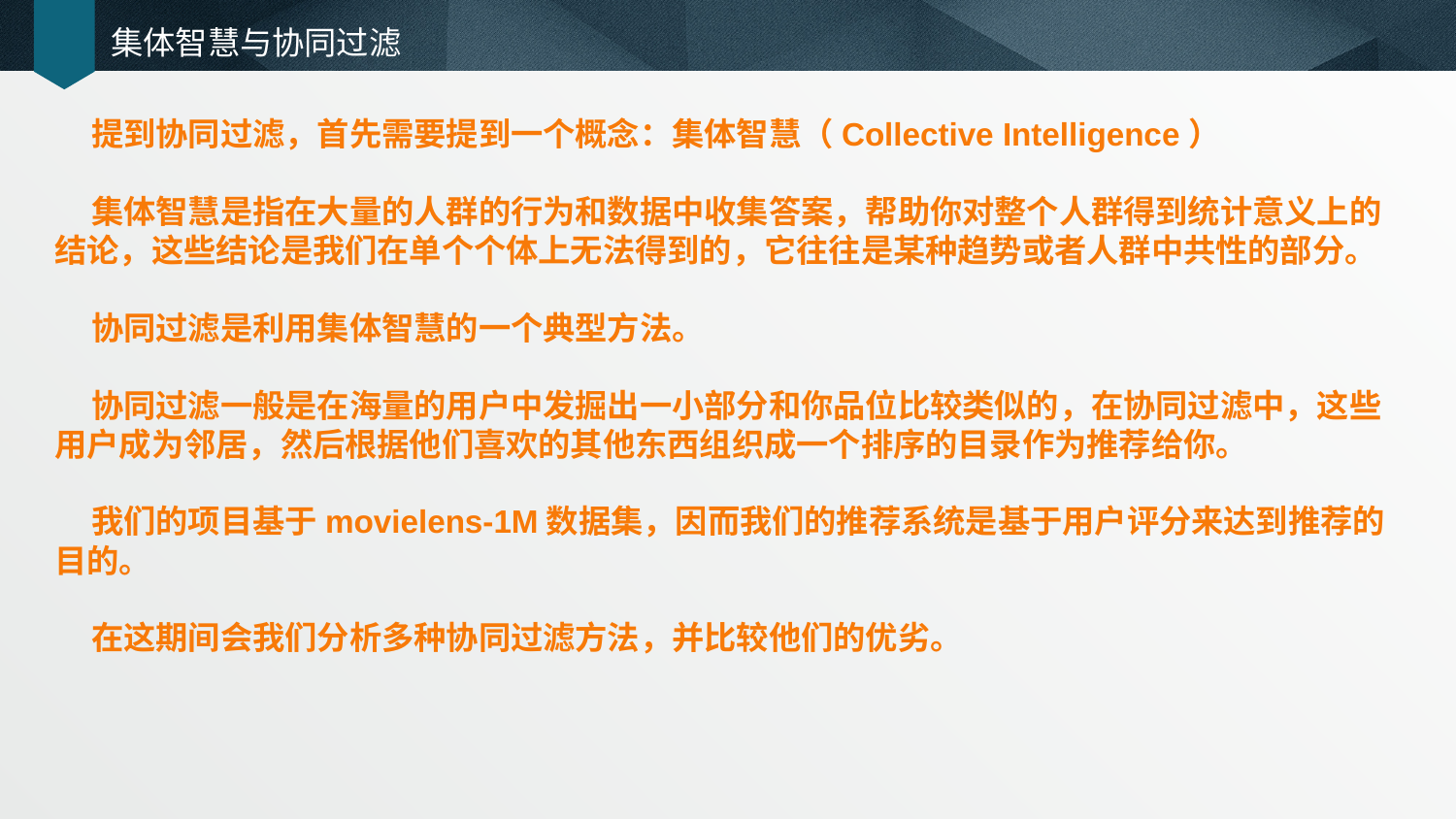

# 集体智慧与协同过滤
    提到协同过滤，首先需要提到一个概念：集体智慧（Collective Intelligence）

    集体智慧是指在大量的人群的行为和数据中收集答案，帮助你对整个人群得到统计意义上的结论，这些结论是我们在单个个体上无法得到的，它往往是某种趋势或者人群中共性的部分。

    协同过滤是利用集体智慧的一个典型方法。

    协同过滤一般是在海量的用户中发掘出一小部分和你品位比较类似的，在协同过滤中，这些用户成为邻居，然后根据他们喜欢的其他东西组织成一个排序的目录作为推荐给你。

    我们的项目基于movielens-1M数据集，因而我们的推荐系统是基于用户评分来达到推荐的目的。

    在这期间会我们分析多种协同过滤方法，并比较他们的优劣。